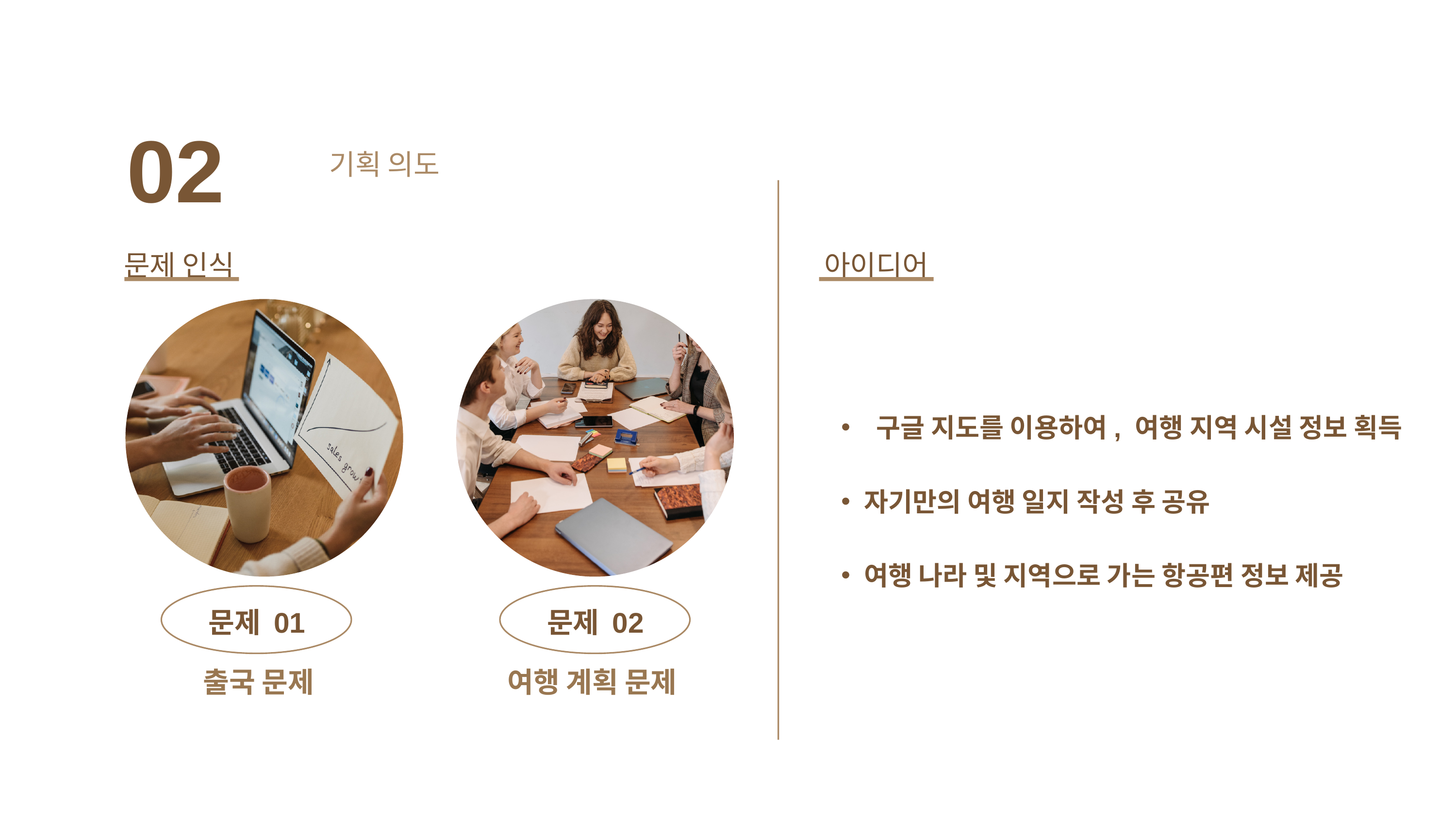

02

기획 의도

문제 인식

아이디어

문제 01
문제 02
출국 문제
여행 계획 문제

 구글 지도를 이용하여, 여행 지역 시설 정보 획득

자기만의 여행 일지 작성 후 공유

여행 나라 및 지역으로 가는 항공편 정보 제공